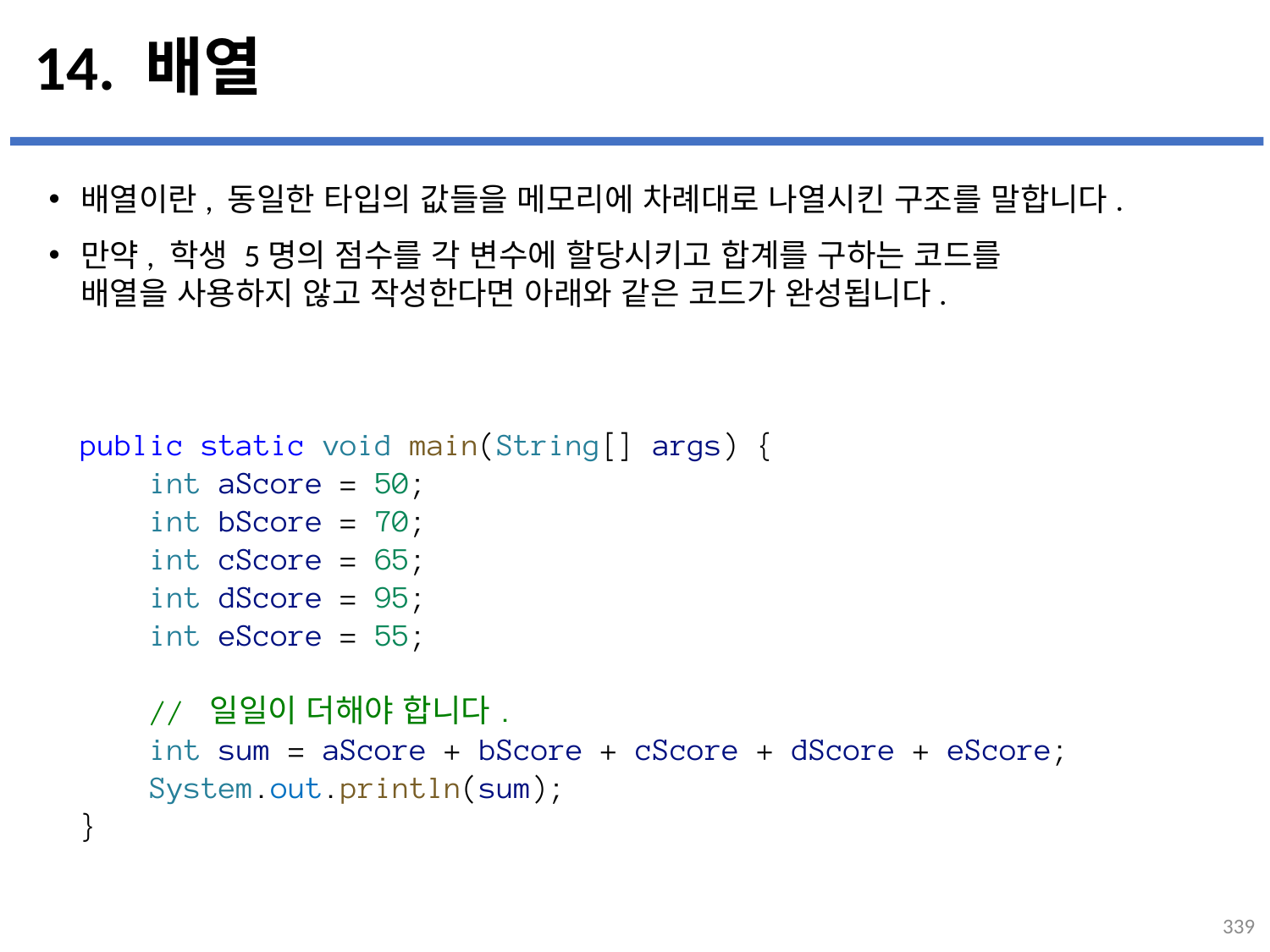

# 14. 배열
배열이란, 동일한 타입의 값들을 메모리에 차례대로 나열시킨 구조를 말합니다.
만약, 학생 5명의 점수를 각 변수에 할당시키고 합계를 구하는 코드를
배열을 사용하지 않고 작성한다면 아래와 같은 코드가 완성됩니다.
...

설명
public static void main(String[] args) {
    int aScore = 50;
    int bScore = 70;
    int cScore = 65;
    int dScore = 95;
    int eScore = 55;
    // 일일이 더해야 합니다.
    int sum = aScore + bScore + cScore + dScore + eScore;
    System.out.println(sum);
}
339